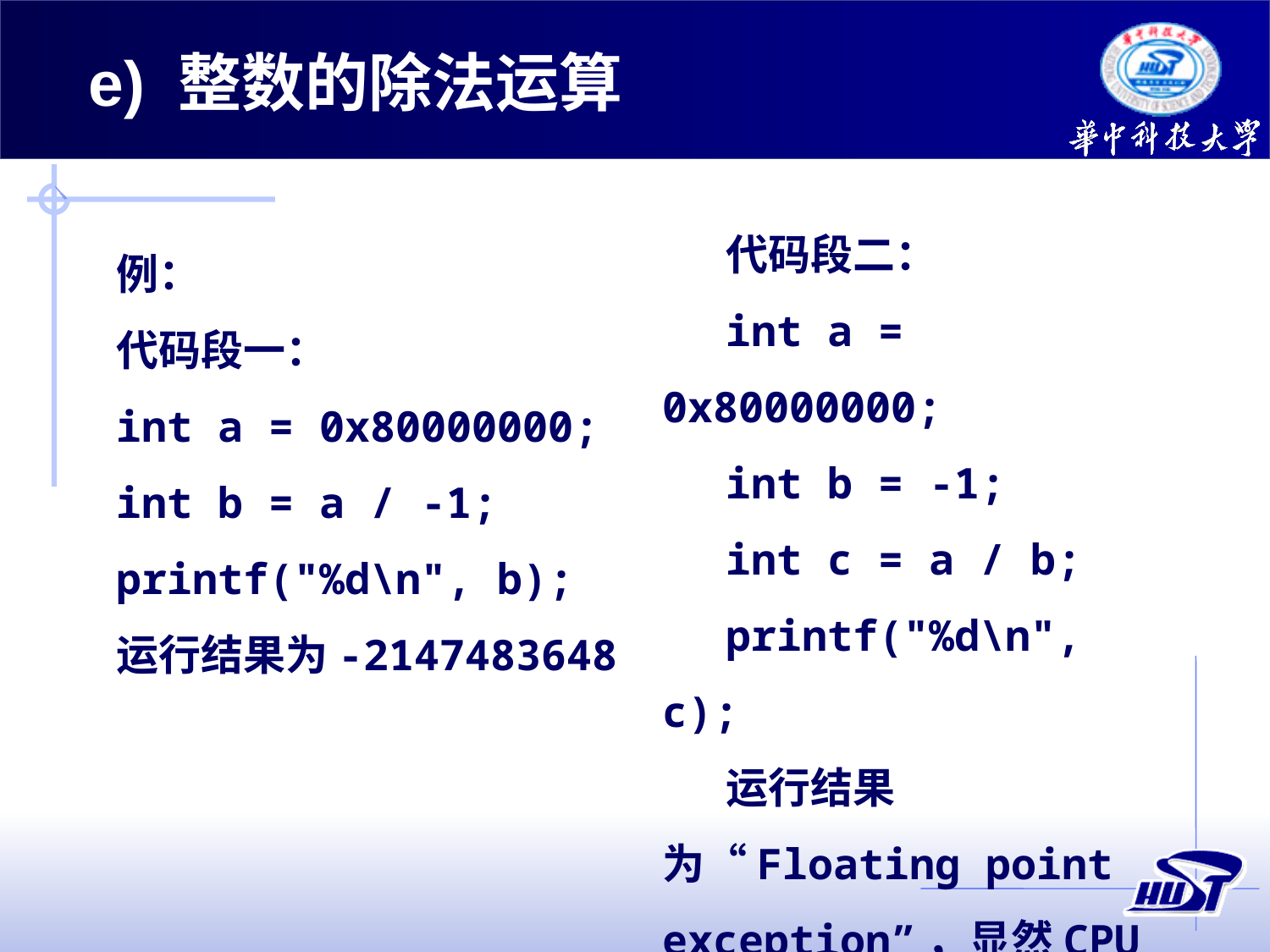

e) 整数的除法运算
代码段二：
int a = 0x80000000;
int b = -1;
int c = a / b;
printf("%d\n", c);
运行结果为“Floating point exception”，显然CPU检测到了异常
例：
代码段一：
int a = 0x80000000;
int b = a / -1;
printf("%d\n", b);
运行结果为-2147483648